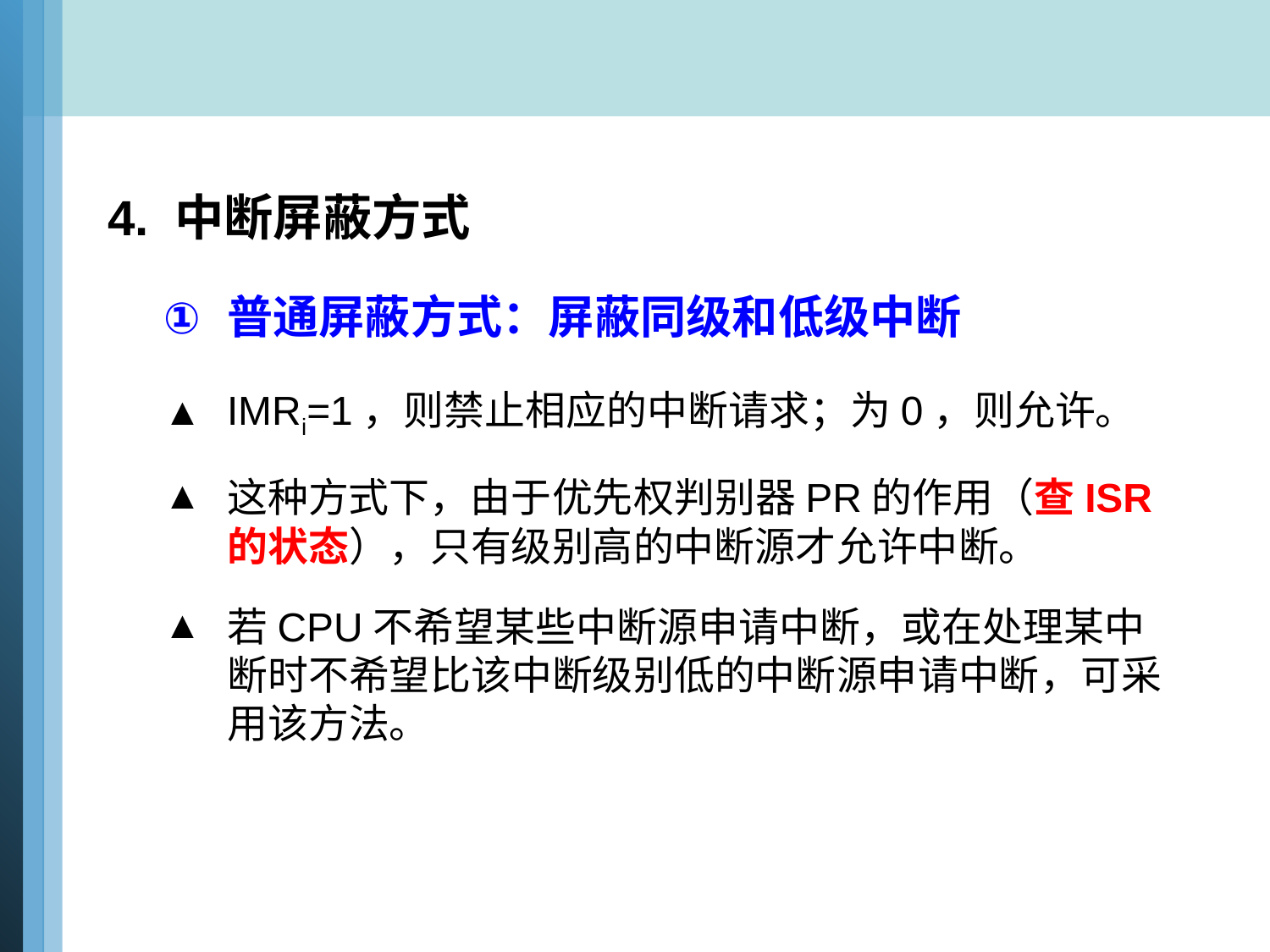

4. 中断屏蔽方式
普通屏蔽方式：屏蔽同级和低级中断
IMRi=1，则禁止相应的中断请求；为0，则允许。
这种方式下，由于优先权判别器PR的作用（查ISR的状态），只有级别高的中断源才允许中断。
若CPU不希望某些中断源申请中断，或在处理某中断时不希望比该中断级别低的中断源申请中断，可采用该方法。
103